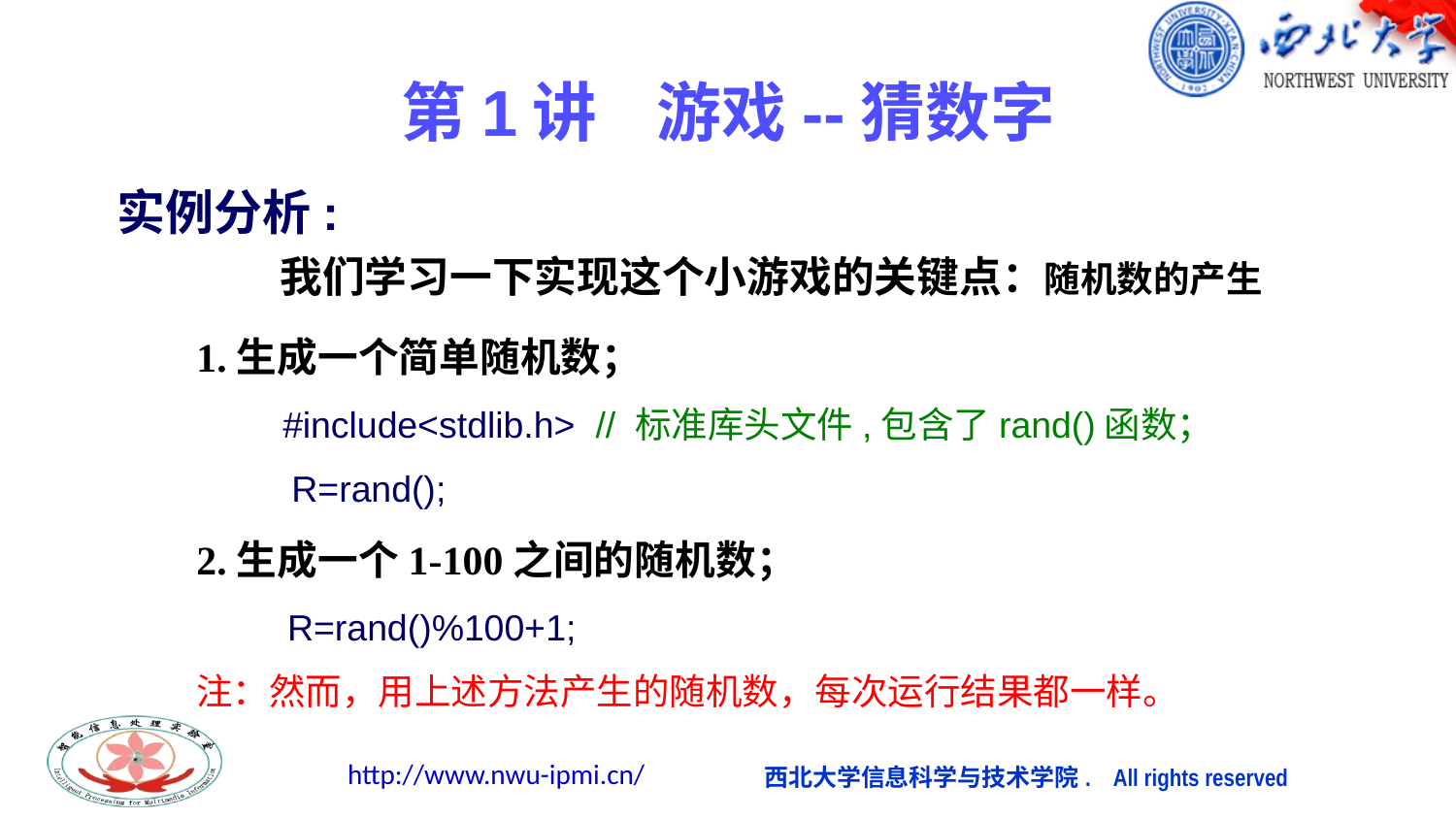

# 第1讲    游戏--猜数字
实例分析:
 我们学习一下实现这个小游戏的关键点：随机数的产生
1.生成一个简单随机数；
               #include<stdlib.h>  // 标准库头文件,包含了rand()函数；
             R=rand();
2.生成一个1-100之间的随机数；
               R=rand()%100+1;
注：然而，用上述方法产生的随机数，每次运行结果都一样。